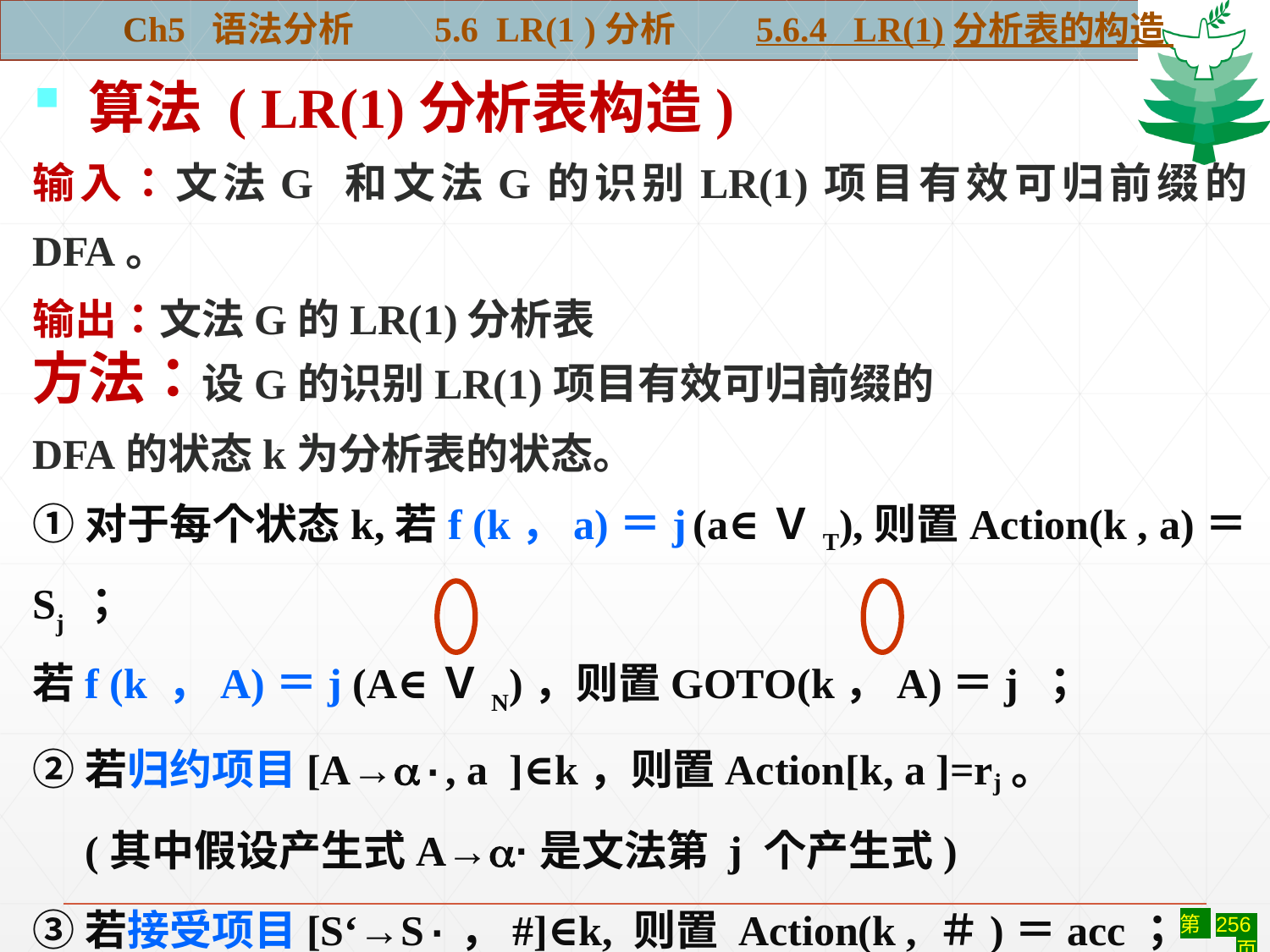

Ch5  语法分析         5.6  LR(1 )分析         5.6.4   LR(1)分析表的构造
 算法 ( LR(1)分析表构造)
输入：文法G 和文法G的识别LR(1)项目有效可归前缀的DFA。
输出：文法G的LR(1)分析表
方法：设G的识别LR(1)项目有效可归前缀的
DFA的状态k为分析表的状态。
①对于每个状态k,若f (k，a)＝j (a∈ＶT),则置Action(k , a)＝Sj ；
若f (k ，A)＝j (A∈ＶN)，则置GOTO(k，A)＝j ；
②若归约项目[A→α·, a  ]∈k，则置Action[k, a ]=rj。
     (其中假设产生式A→α·是文法第 j 个产生式)
③若接受项目[S‘→S·，#]∈k, 则置 Action(k , ＃)＝acc；
④ Action表中不能按上述规则填入信息的,则置“出错”标志。
#